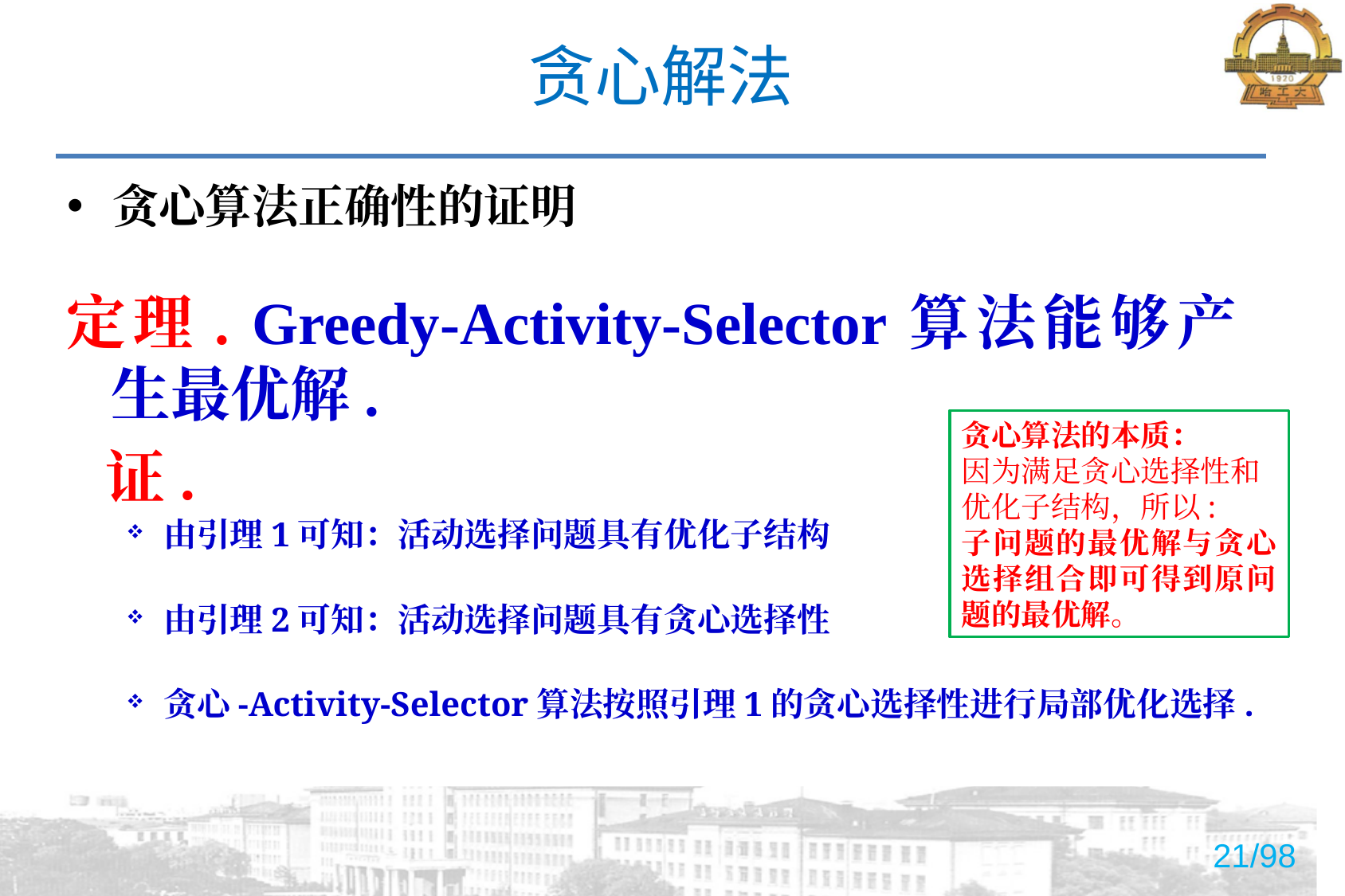

# 贪心解法
贪心算法正确性的证明

定理. Greedy-Activity-Selector算法能够产生最优解.
   证.
由引理1可知：活动选择问题具有优化子结构

由引理2可知：活动选择问题具有贪心选择性

贪心-Activity-Selector算法按照引理1的贪心选择性进行局部优化选择.

贪心算法的本质：
因为满足贪心选择性和优化子结构，所以:
子问题的最优解与贪心选择组合即可得到原问题的最优解。